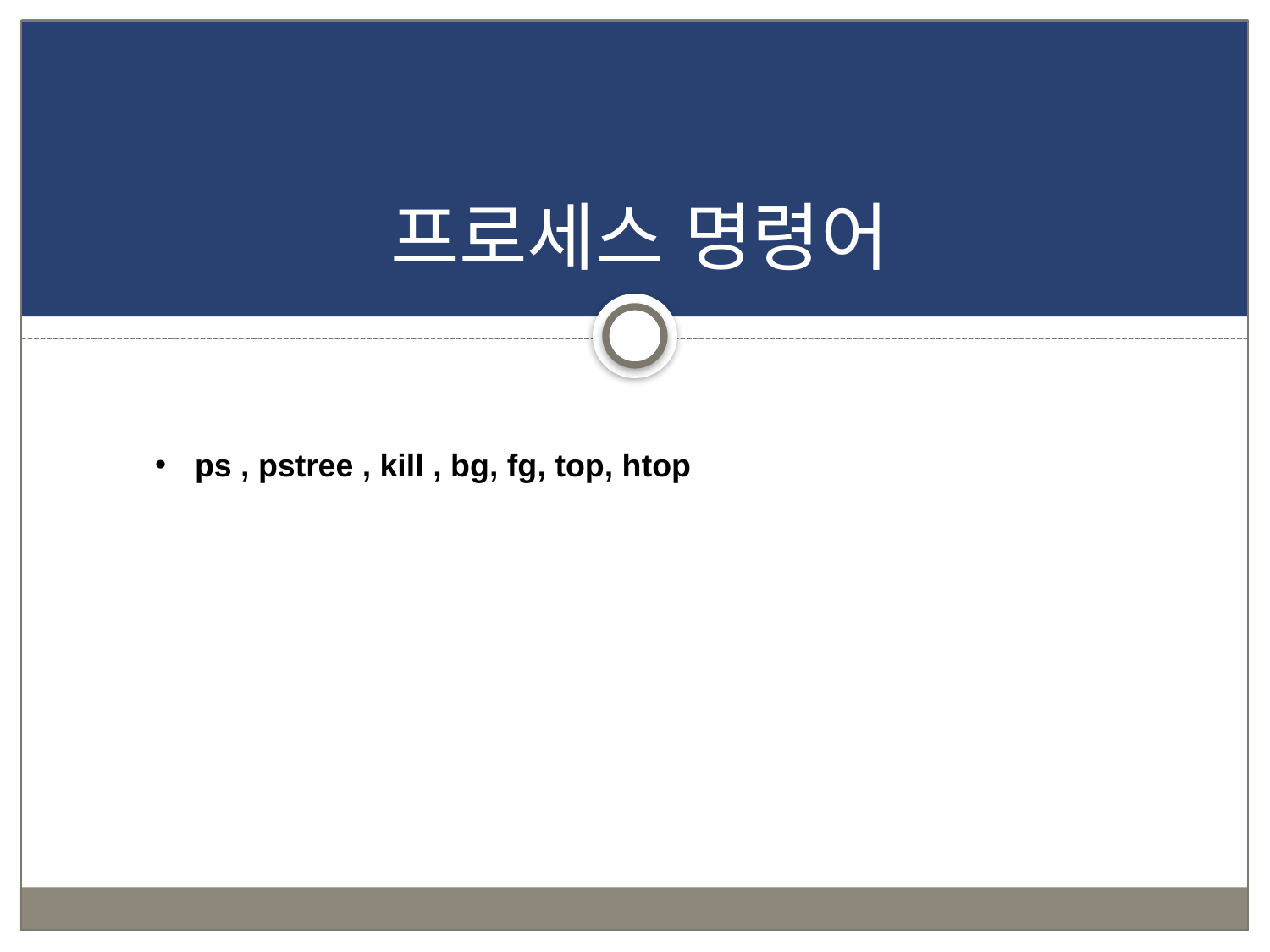

# 프로세스 명령어

ps , pstree , kill , bg, fg, top, htop